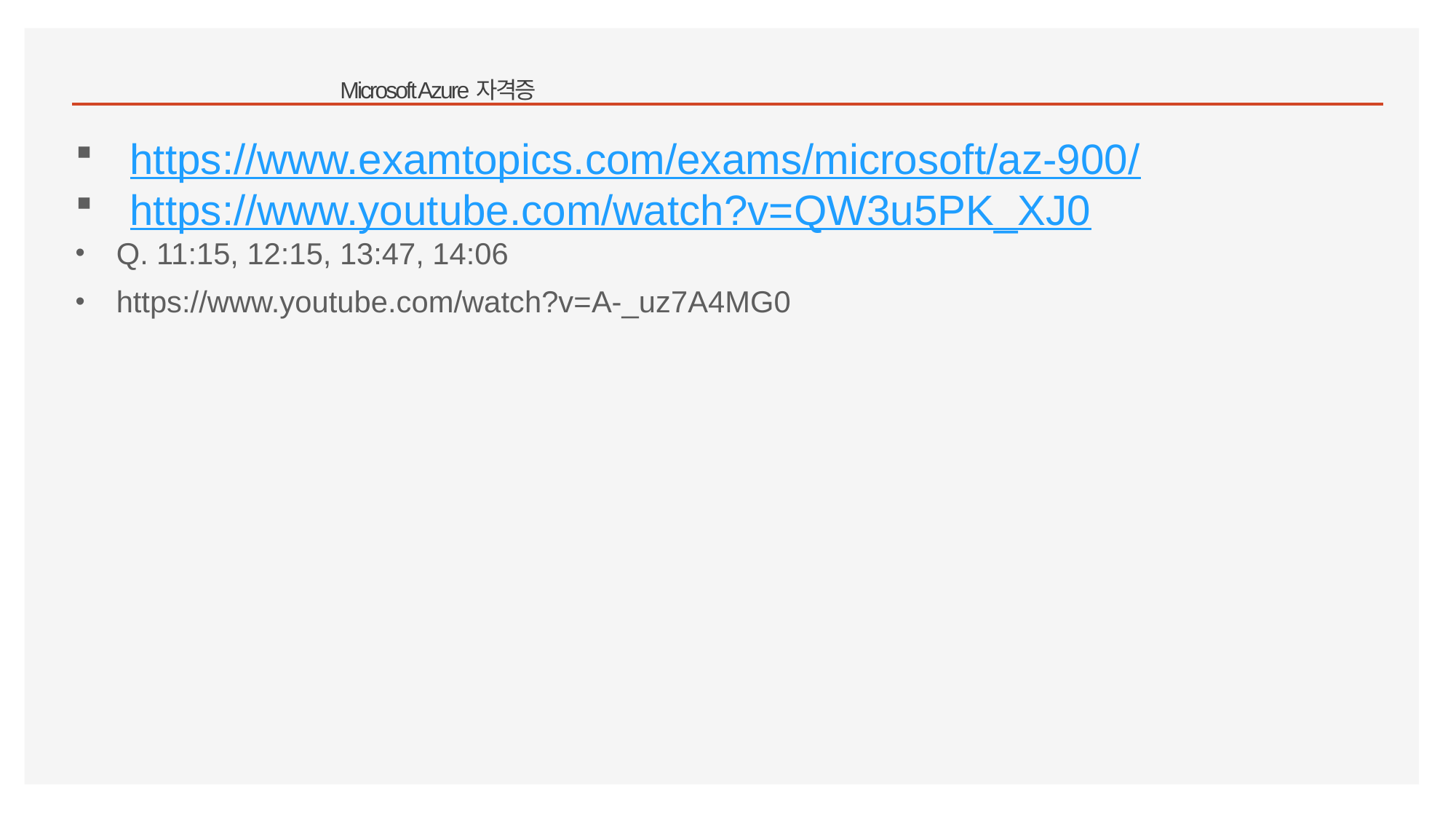

# Microsoft Azure 자격증
https://www.examtopics.com/exams/microsoft/az-900/
https://www.youtube.com/watch?v=QW3u5PK_XJ0
Q. 11:15, 12:15, 13:47, 14:06
https://www.youtube.com/watch?v=A-_uz7A4MG0